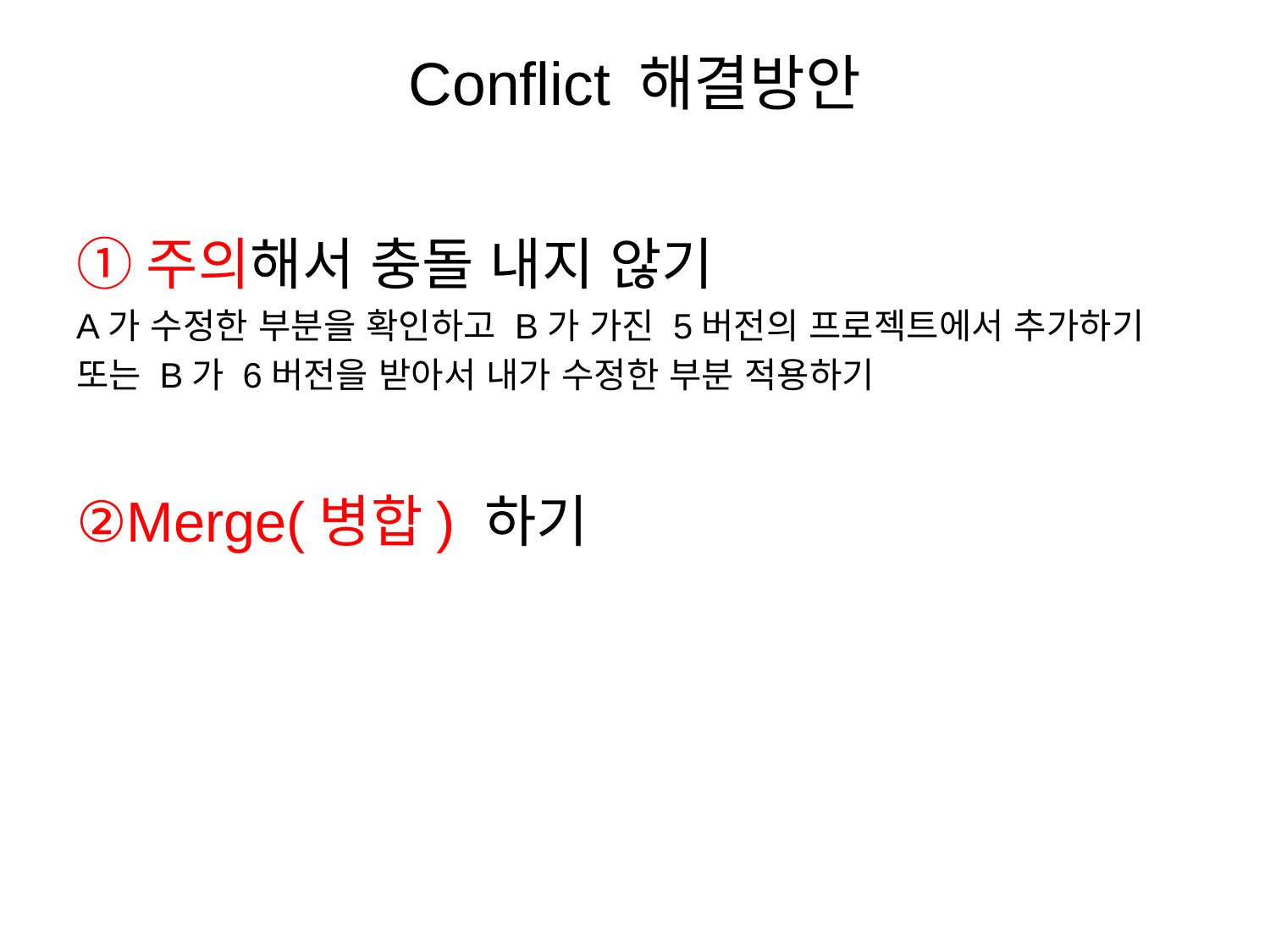

# Conflict 해결방안
①주의해서 충돌 내지 않기
A가 수정한 부분을 확인하고 B가 가진 5버전의 프로젝트에서 추가하기
또는 B가 6버전을 받아서 내가 수정한 부분 적용하기

②Merge(병합) 하기